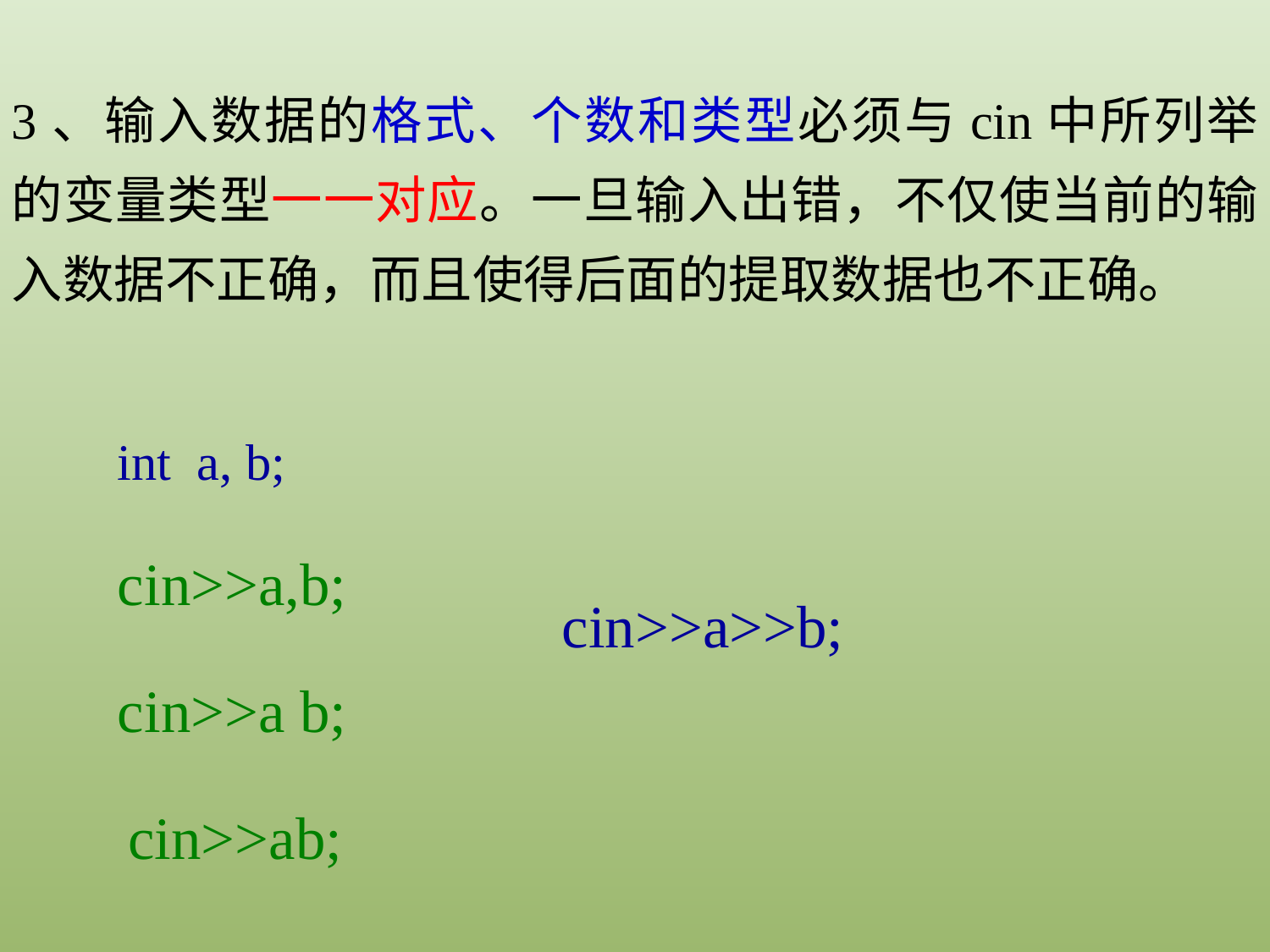

3、输入数据的格式、个数和类型必须与cin中所列举的变量类型一一对应。一旦输入出错，不仅使当前的输入数据不正确，而且使得后面的提取数据也不正确。
int  a, b;
cin>>a,b;
cin>>a>>b;
cin>>a b;
cin>>ab;
83